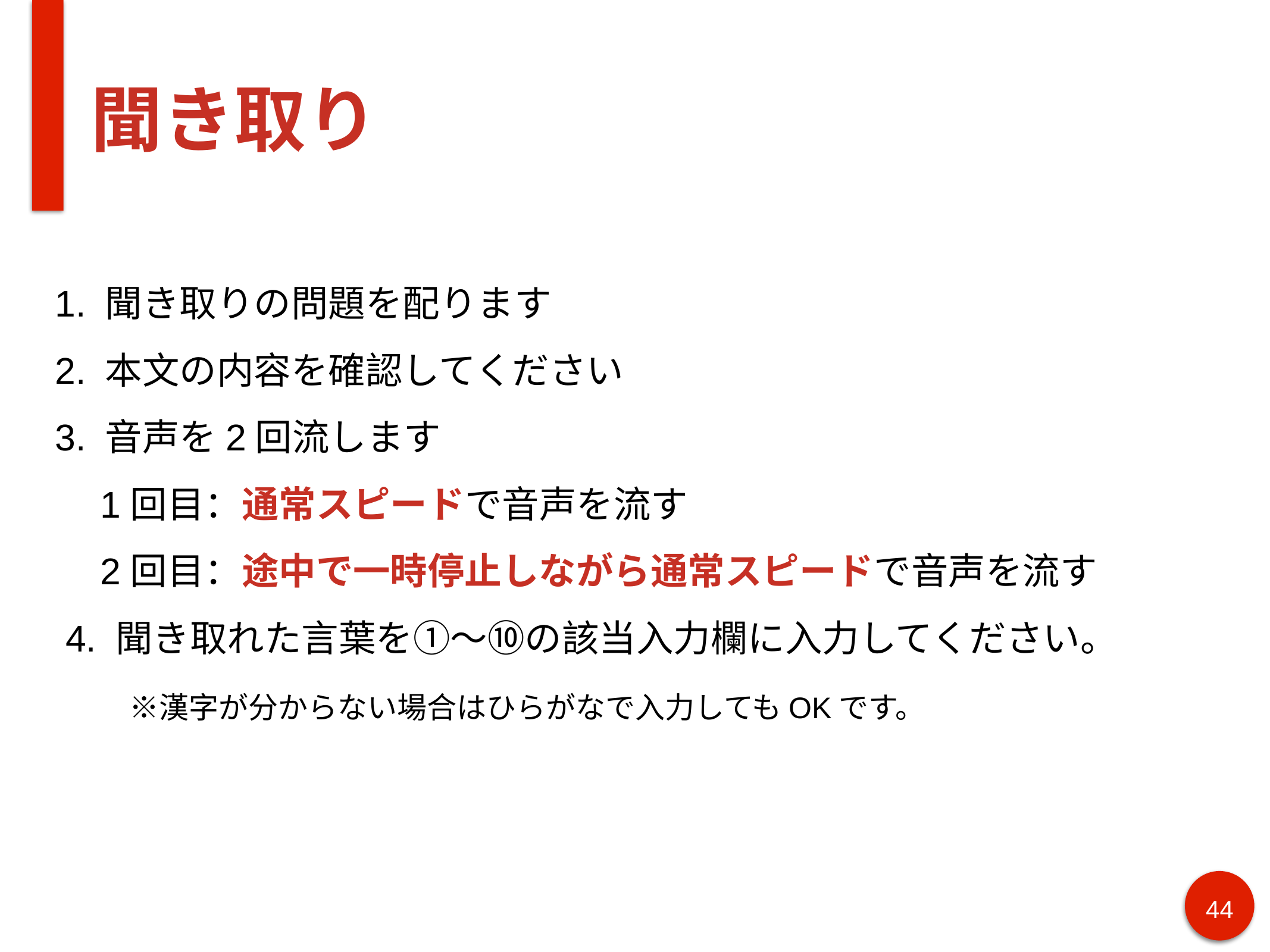

# 聞き取り

1. 聞き取りの問題を配ります
2. 本文の内容を確認してください
3. 音声を2回流します
1回目：通常スピードで音声を流す
2回目：途中で一時停止しながら通常スピードで音声を流す
 4. 聞き取れた言葉を①〜⑩の該当入力欄に入力してください。
　　※漢字が分からない場合はひらがなで入力してもOKです。
44